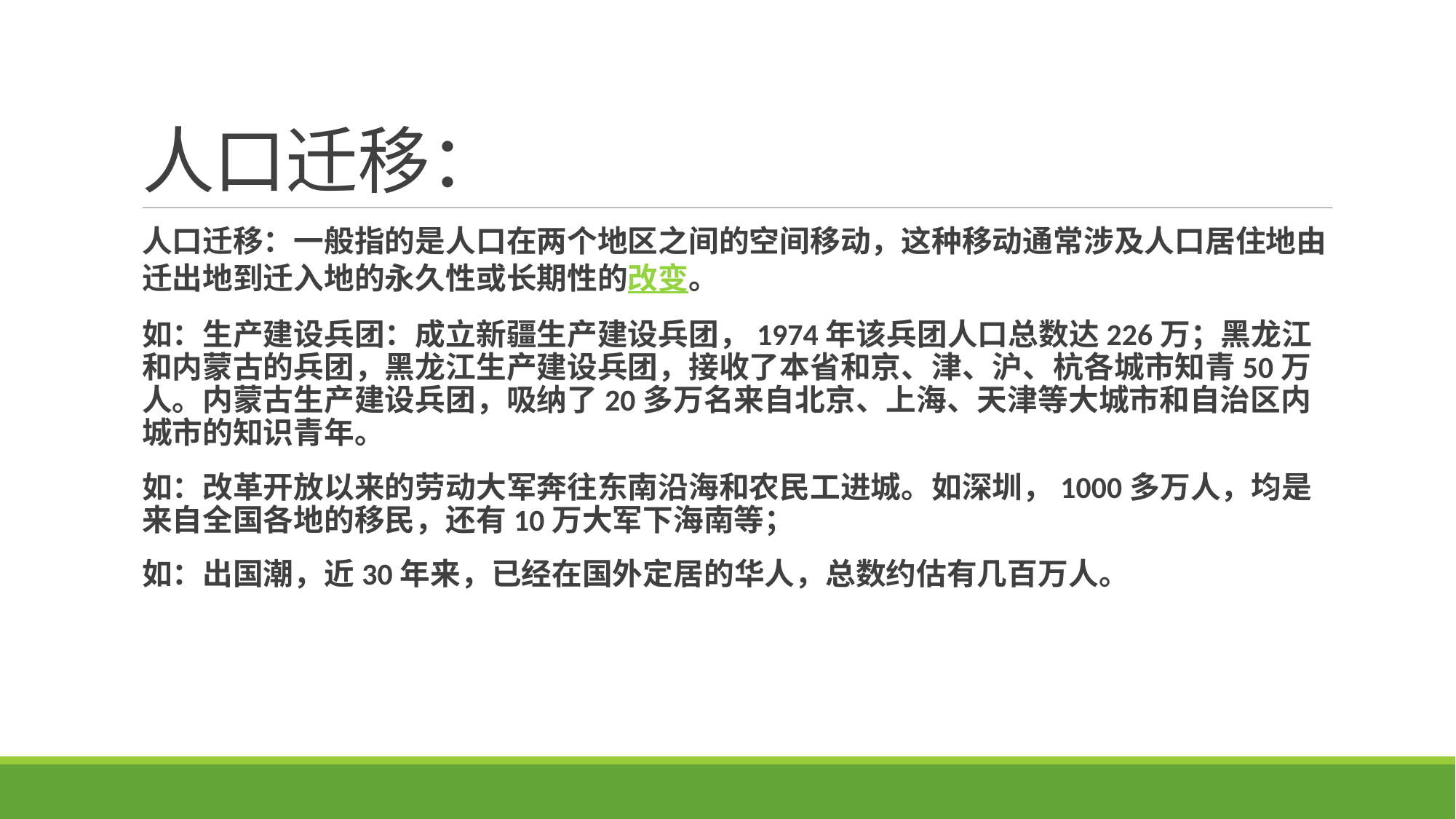

# 人口迁移：
人口迁移：一般指的是人口在两个地区之间的空间移动，这种移动通常涉及人口居住地由迁出地到迁入地的永久性或长期性的改变。
如：生产建设兵团：成立新疆生产建设兵团，1974年该兵团人口总数达226万；黑龙江和内蒙古的兵团，黑龙江生产建设兵团，接收了本省和京、津、沪、杭各城市知青50万人。内蒙古生产建设兵团，吸纳了20多万名来自北京、上海、天津等大城市和自治区内城市的知识青年。
如：改革开放以来的劳动大军奔往东南沿海和农民工进城。如深圳，1000多万人，均是来自全国各地的移民，还有10万大军下海南等；
如：出国潮，近30年来，已经在国外定居的华人，总数约估有几百万人。